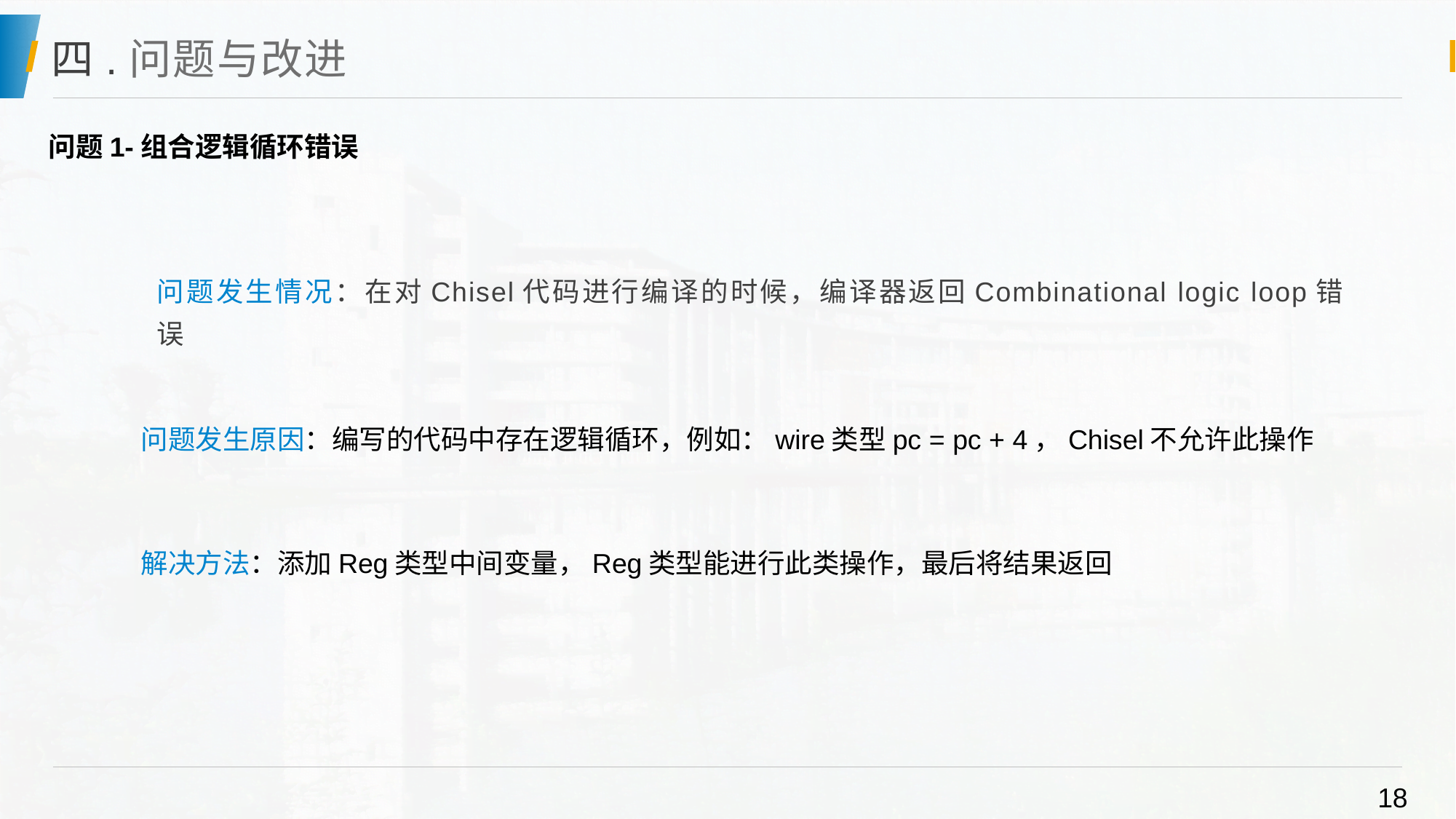

# 四.问题与改进
问题1-组合逻辑循环错误
问题发生情况：在对Chisel代码进行编译的时候，编译器返回Combinational logic loop错误
问题发生原因：编写的代码中存在逻辑循环，例如：wire类型pc = pc + 4，Chisel不允许此操作
解决方法：添加Reg类型中间变量，Reg类型能进行此类操作，最后将结果返回
18